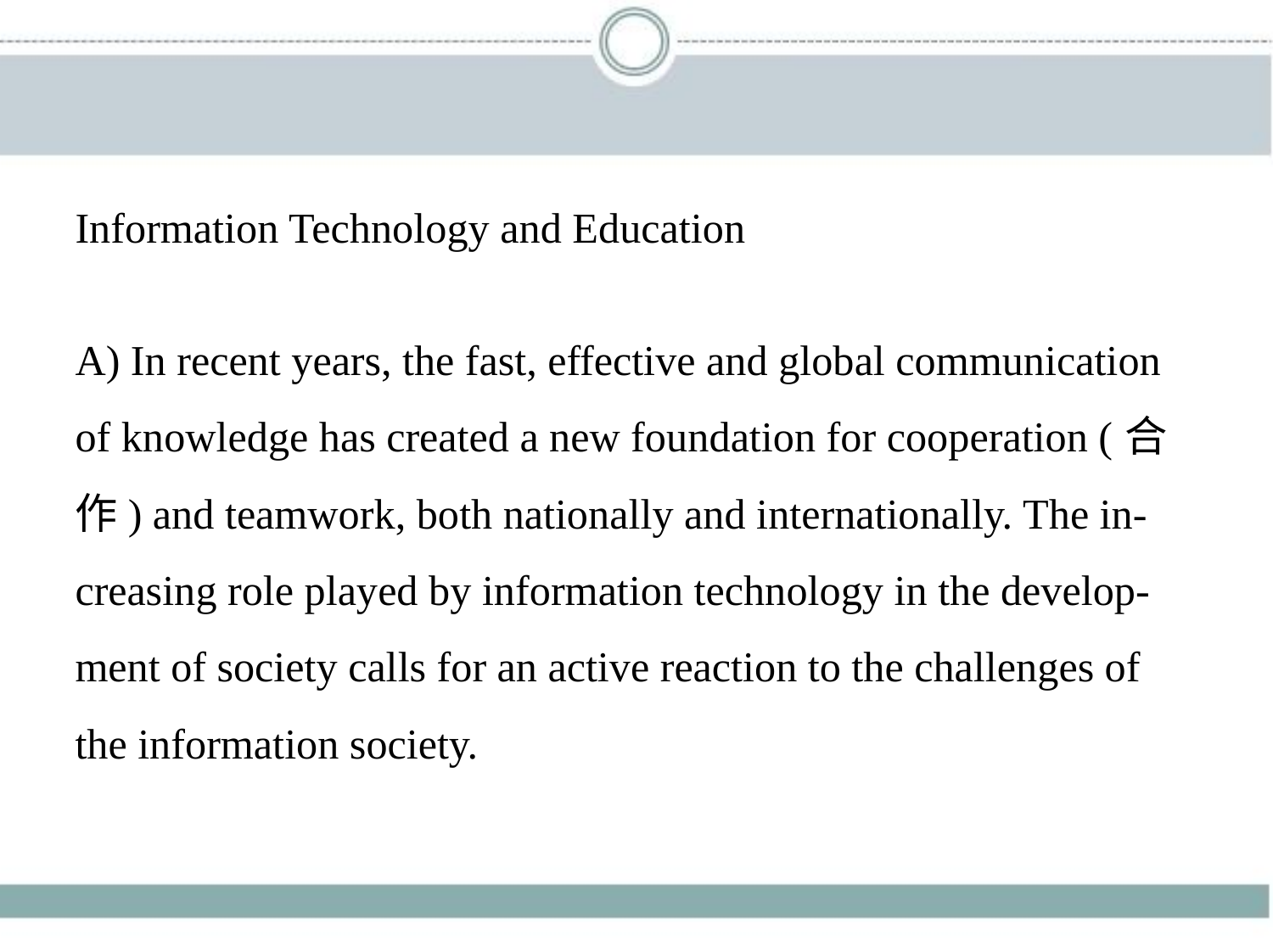

Information Technology and Education
A) In recent years, the fast, effective and global communication
of knowledge has created a new foundation for cooperation (合
作) and teamwork, both nationally and internationally. The in-
creasing role played by information technology in the develop-
ment of society calls for an active reaction to the challenges of
the information society.